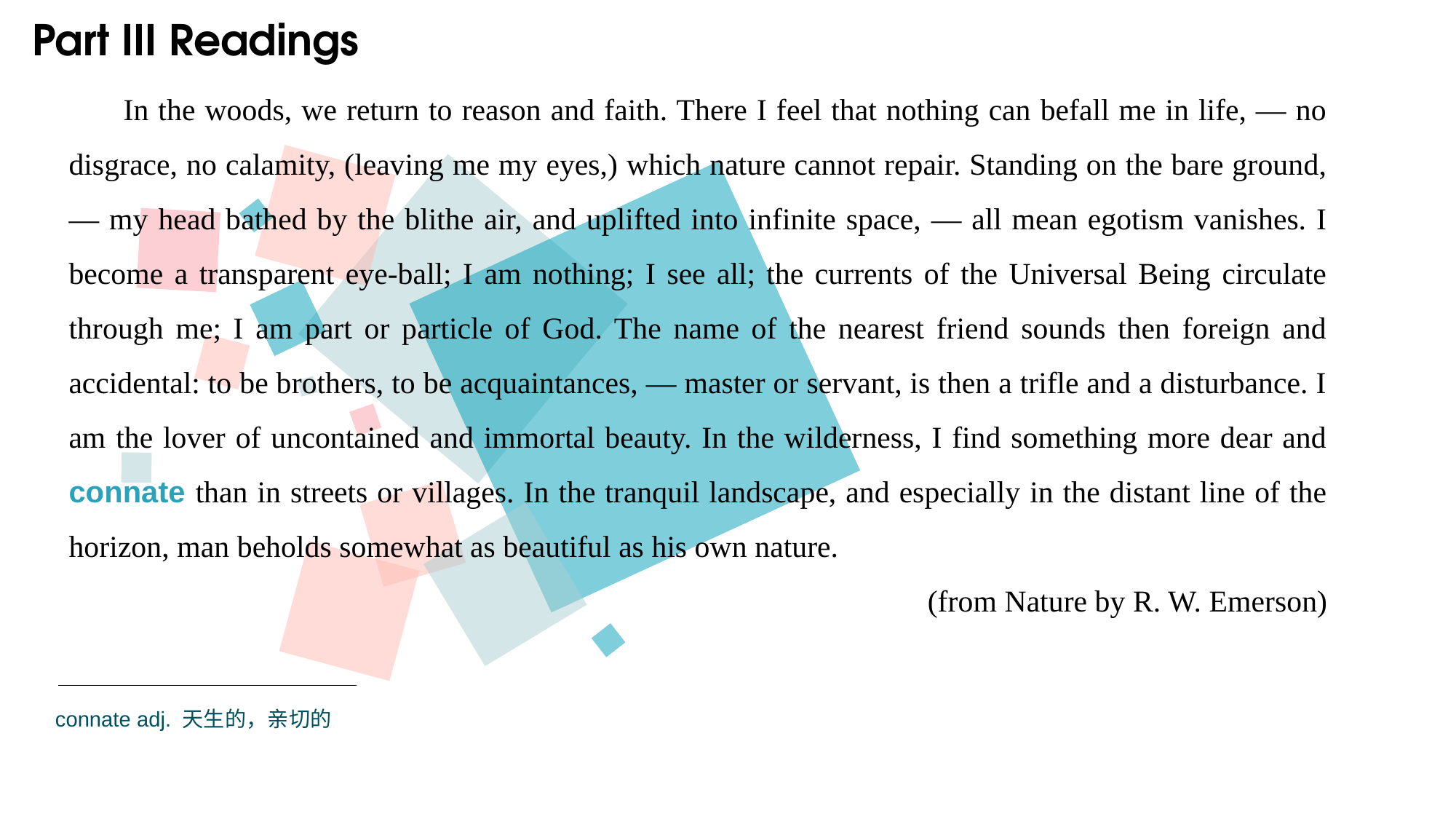

Part III Readings
In the woods, we return to reason and faith. There I feel that nothing can befall me in life, — no disgrace, no calamity, (leaving me my eyes,) which nature cannot repair. Standing on the bare ground, — my head bathed by the blithe air, and uplifted into infinite space, — all mean egotism vanishes. I become a transparent eye-ball; I am nothing; I see all; the currents of the Universal Being circulate through me; I am part or particle of God. The name of the nearest friend sounds then foreign and accidental: to be brothers, to be acquaintances, — master or servant, is then a trifle and a disturbance. I am the lover of uncontained and immortal beauty. In the wilderness, I find something more dear and connate than in streets or villages. In the tranquil landscape, and especially in the distant line of the horizon, man beholds somewhat as beautiful as his own nature.
(from Nature by R. W. Emerson)
connate adj. 天生的，亲切的